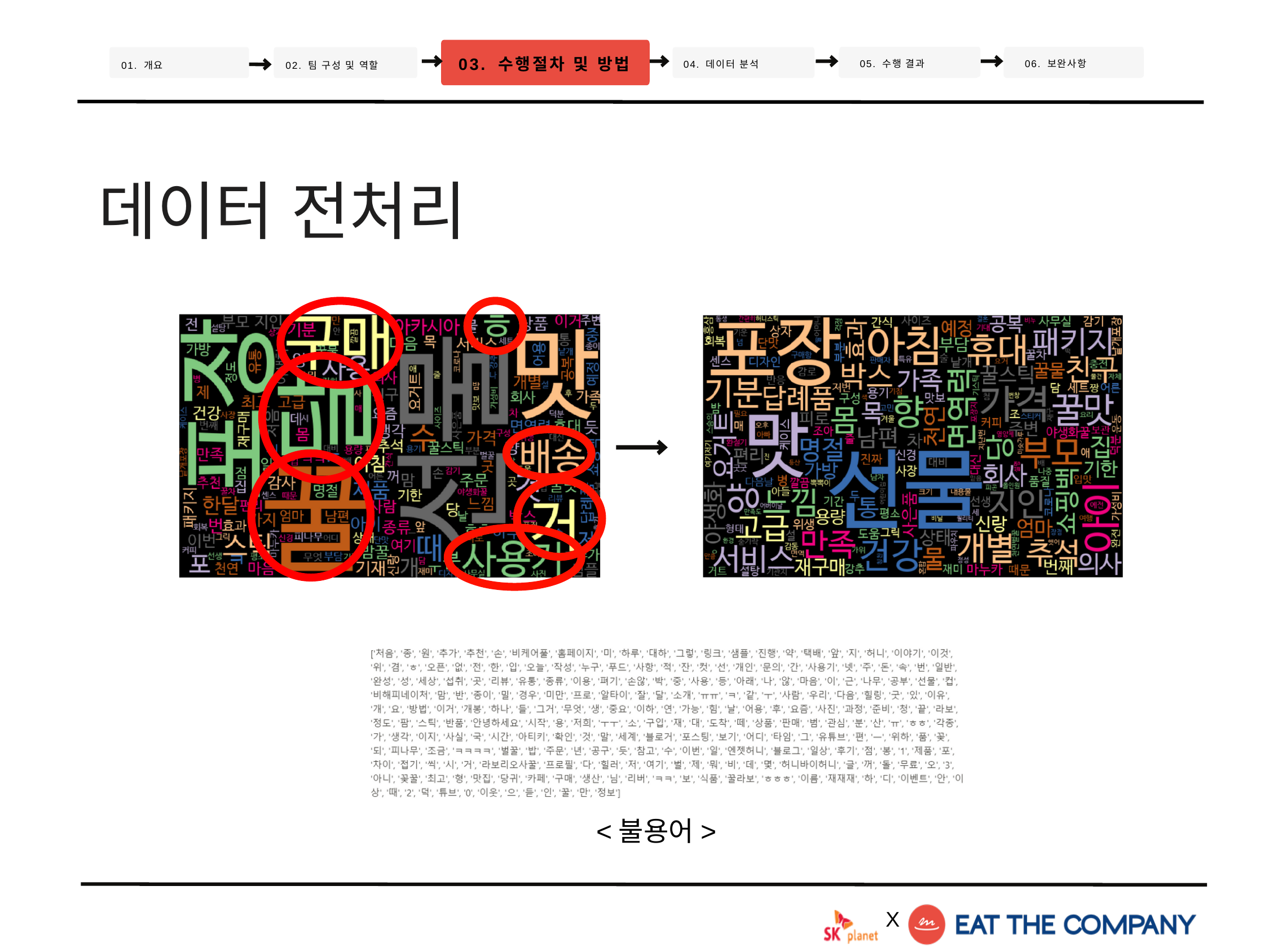

03. 수행절차 및 방법

05. 수행 결과

06. 보완사항

01. 개요

  04. 데이터 분석

02. 팀 구성 및 역할

데이터 전처리

<불용어>

X